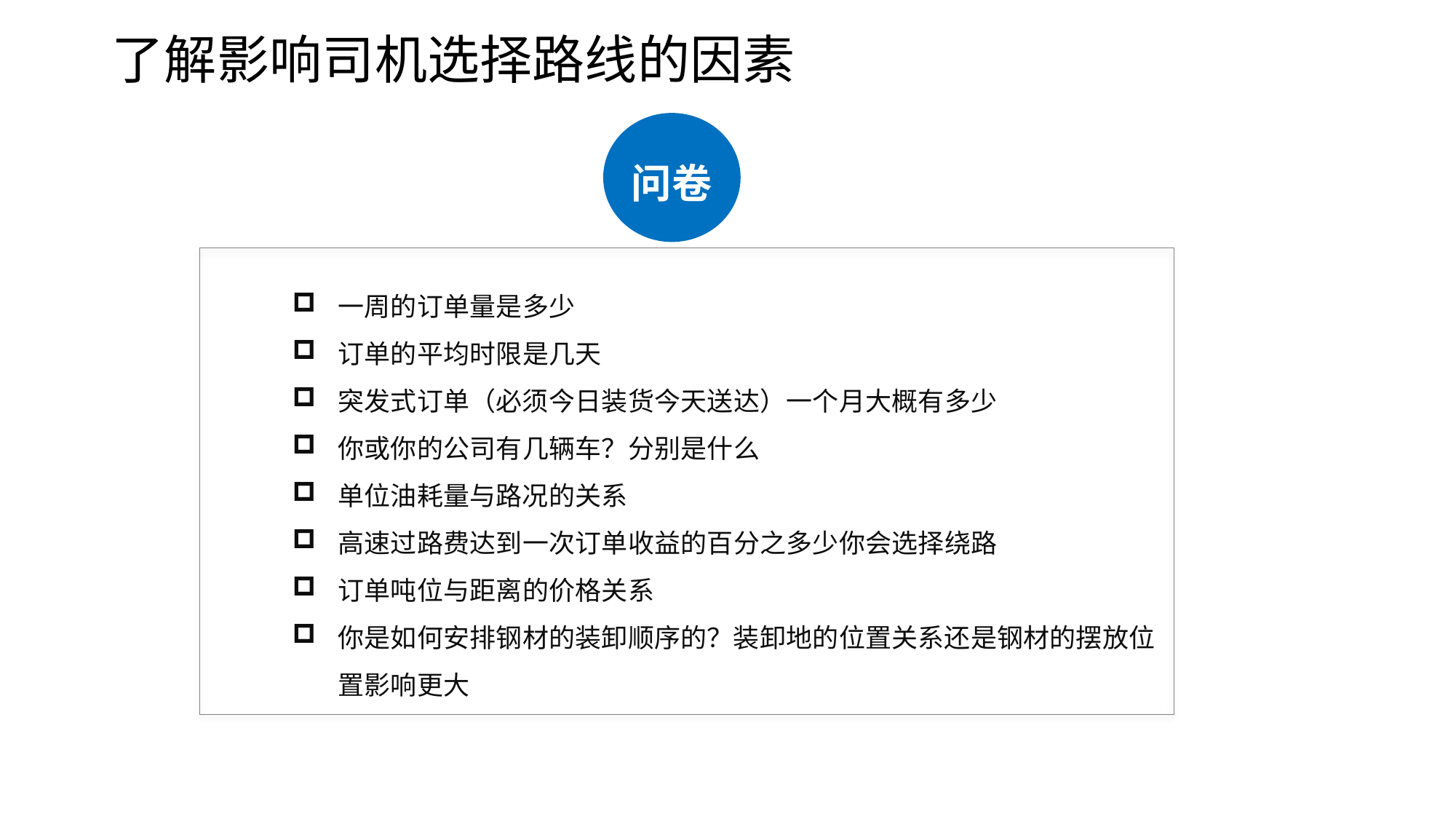

了解影响司机选择路线的因素
问卷

一周的订单量是多少
订单的平均时限是几天
突发式订单（必须今日装货今天送达）一个月大概有多少
你或你的公司有几辆车？分别是什么
单位油耗量与路况的关系
高速过路费达到一次订单收益的百分之多少你会选择绕路
订单吨位与距离的价格关系
你是如何安排钢材的装卸顺序的？装卸地的位置关系还是钢材的摆放位置影响更大